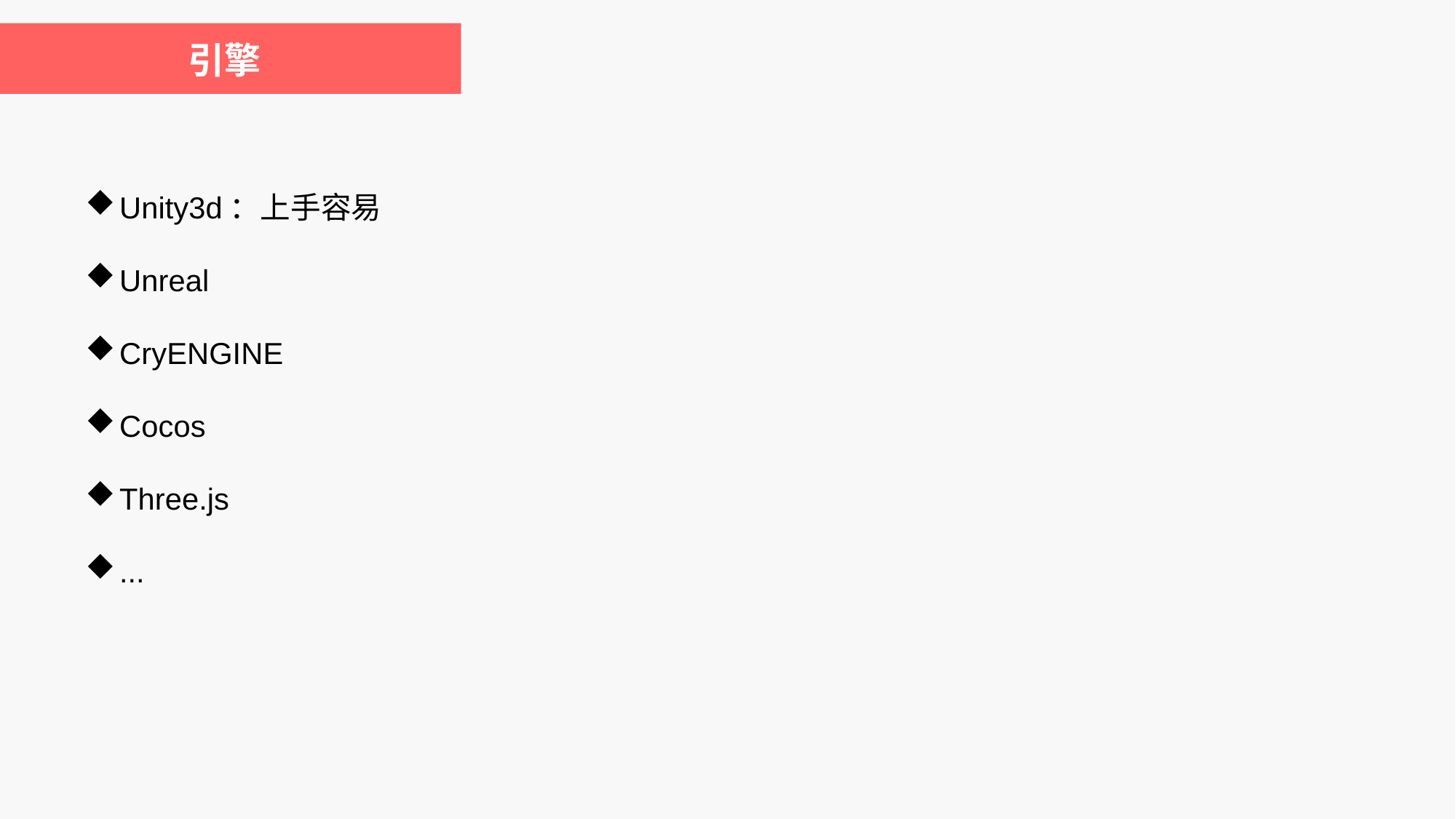

引擎
Unity3d：上手容易

Unreal

CryENGINE

Cocos

Three.js

...